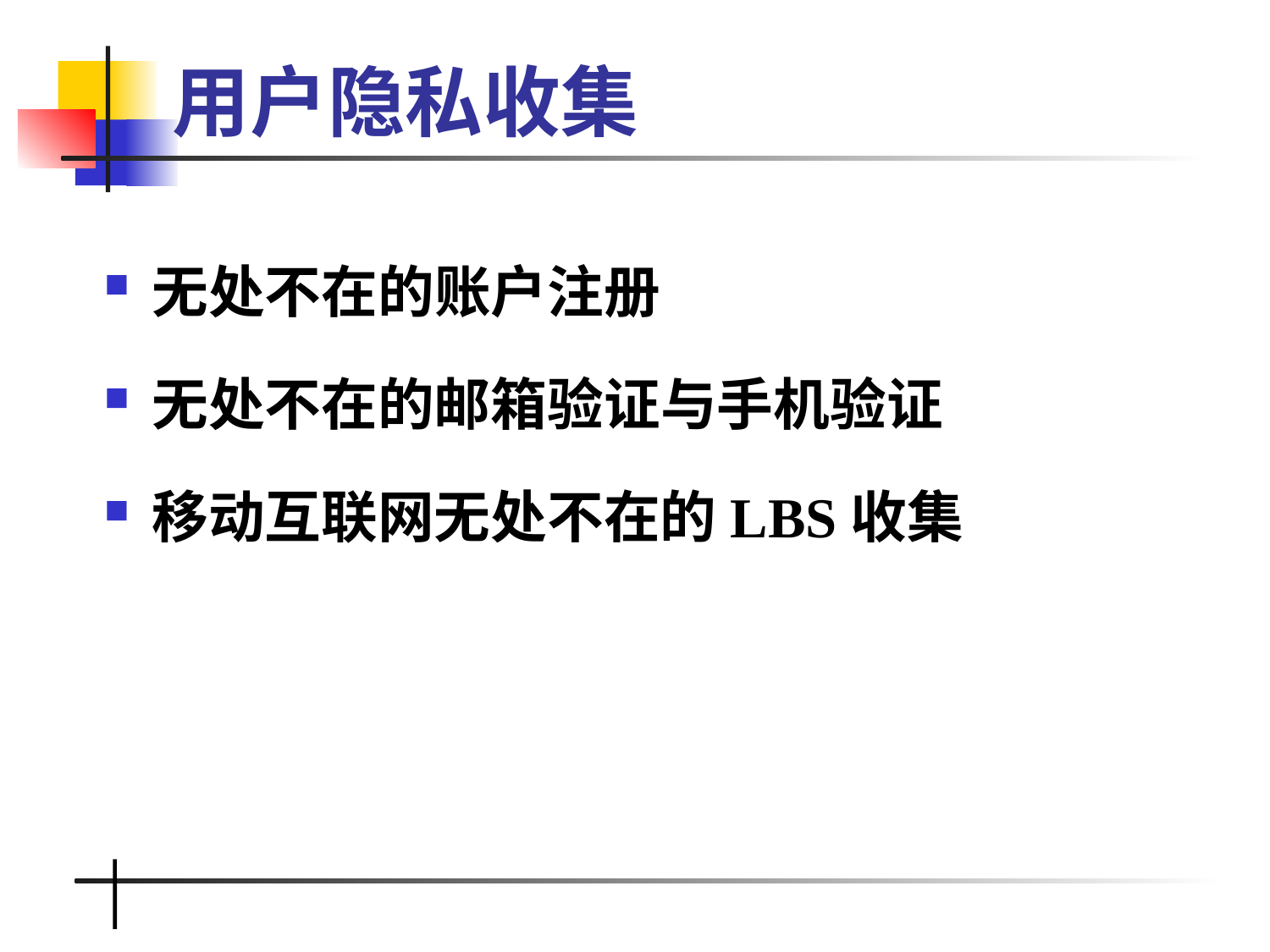

# 用户隐私收集
无处不在的账户注册
无处不在的邮箱验证与手机验证
移动互联网无处不在的LBS收集